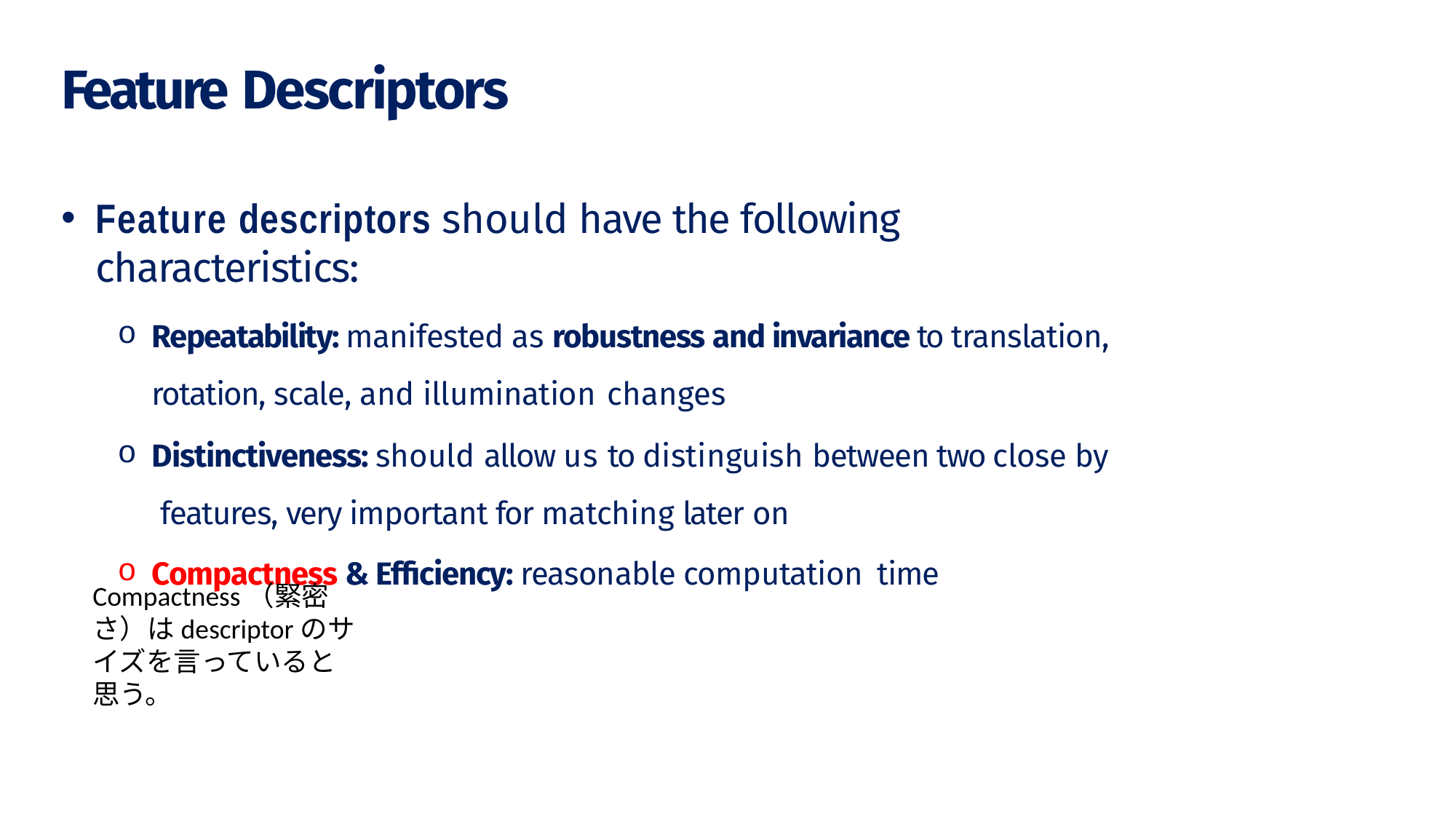

# Feature Descriptors
Feature descriptors should have the following characteristics:
Repeatability: manifested as robustness and invariance to translation,  rotation, scale, and illumination changes
Distinctiveness: should allow us to distinguish between two close by  features, very important for matching later on
Compactness & Efficiency: reasonable computation time
Compactness（緊密さ）はdescriptorのサイズを言っていると思う。